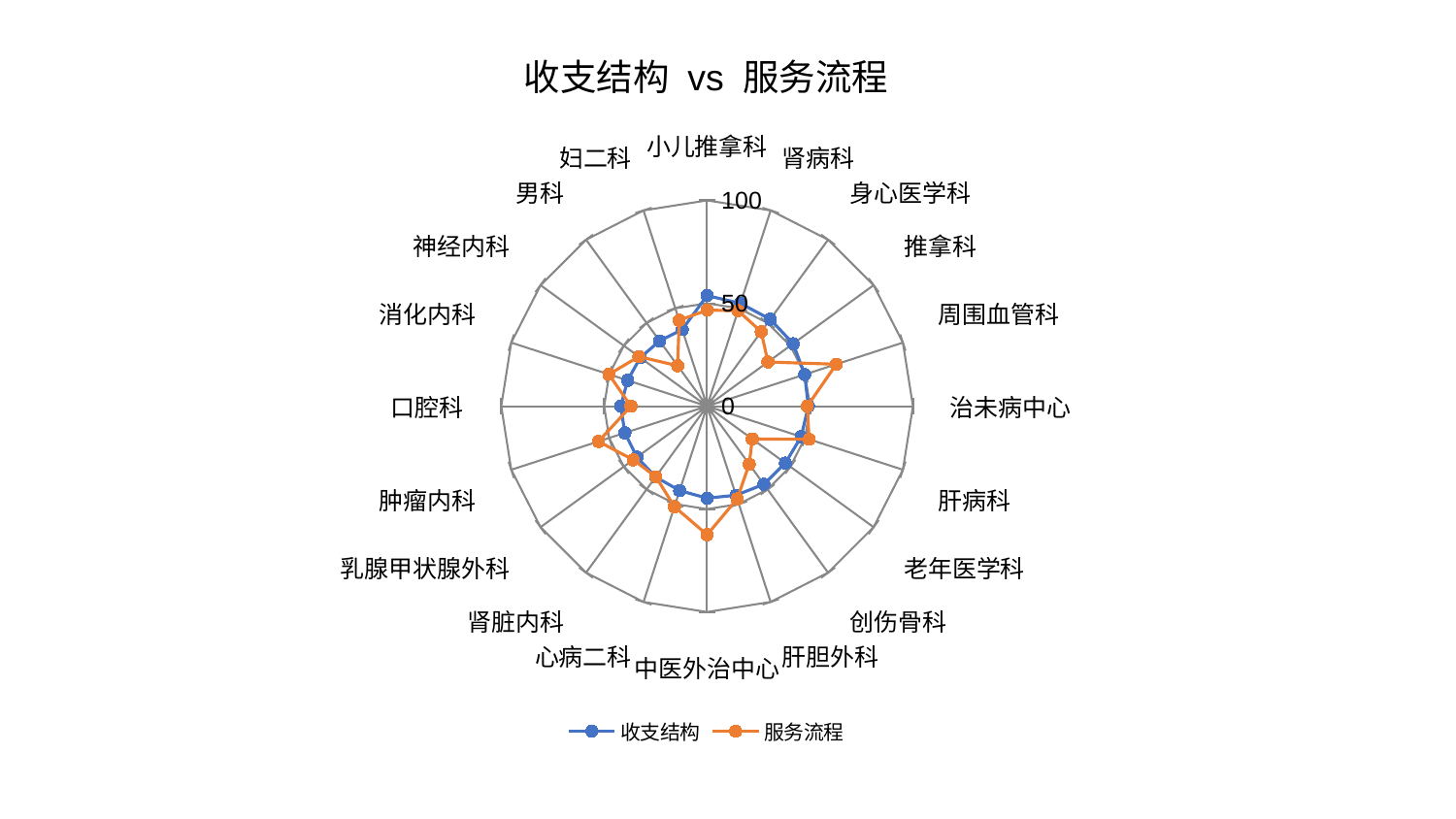

### Chart: 收支结构 vs 服务流程

| Category | 收支结构 | 服务流程 |
|---|---|---|
| 小儿推拿科 | 53.75782777954685 | 46.669217669428775 |
| 肾病科 | 52.53277941548031 | 48.781296375298176 |
| 身心医学科 | 52.20188234349794 | 44.73845469518966 |
| 推拿科 | 51.69332958361699 | 36.553405485570025 |
| 周围血管科 | 49.8436470065473 | 66.01436668183749 |
| 治未病中心 | 49.20718235873465 | 48.67915103362762 |
| 肝病科 | 48.05111930988665 | 52.118013177190576 |
| 老年医学科 | 47.028368422310585 | 27.151924874990314 |
| 创伤骨科 | 46.915693279985796 | 34.856918081226496 |
| 肝胆外科 | 45.5173097292803 | 47.375414867881204 |
| 中医外治中心 | 44.70570360209364 | 62.44784996293849 |
| 心病二科 | 43.14418569564589 | 51.34643208389235 |
| 肾脏内科 | 42.52820695464319 | 42.382475684564625 |
| 乳腺甲状腺外科 | 42.14428954757502 | 44.37769048905156 |
| 肿瘤内科 | 41.98030429329392 | 55.46310507726069 |
| 口腔科 | 41.97897768764514 | 37.00199897418038 |
| 消化内科 | 40.59479625916648 | 50.152404867706096 |
| 神经内科 | 40.12863338587701 | 40.989527476542236 |
| 男科 | 39.20425373210184 | 24.30684231662595 |
| 妇二科 | 39.15038774559415 | 43.89838559208065 |
73